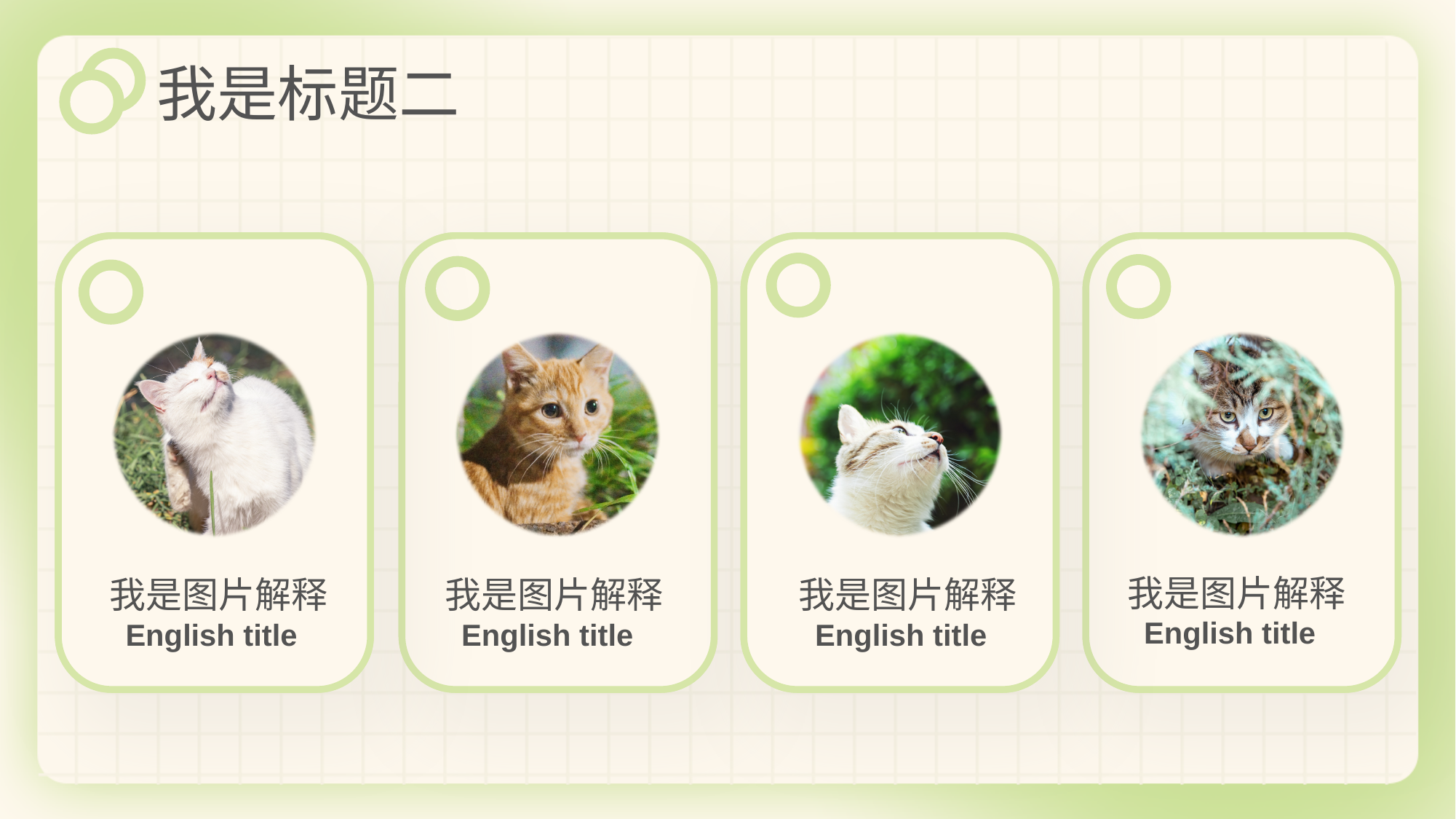

我是标题二

我是图片解释
English title

我是图片解释
English title
我是图片解释
English title
我是图片解释
English title